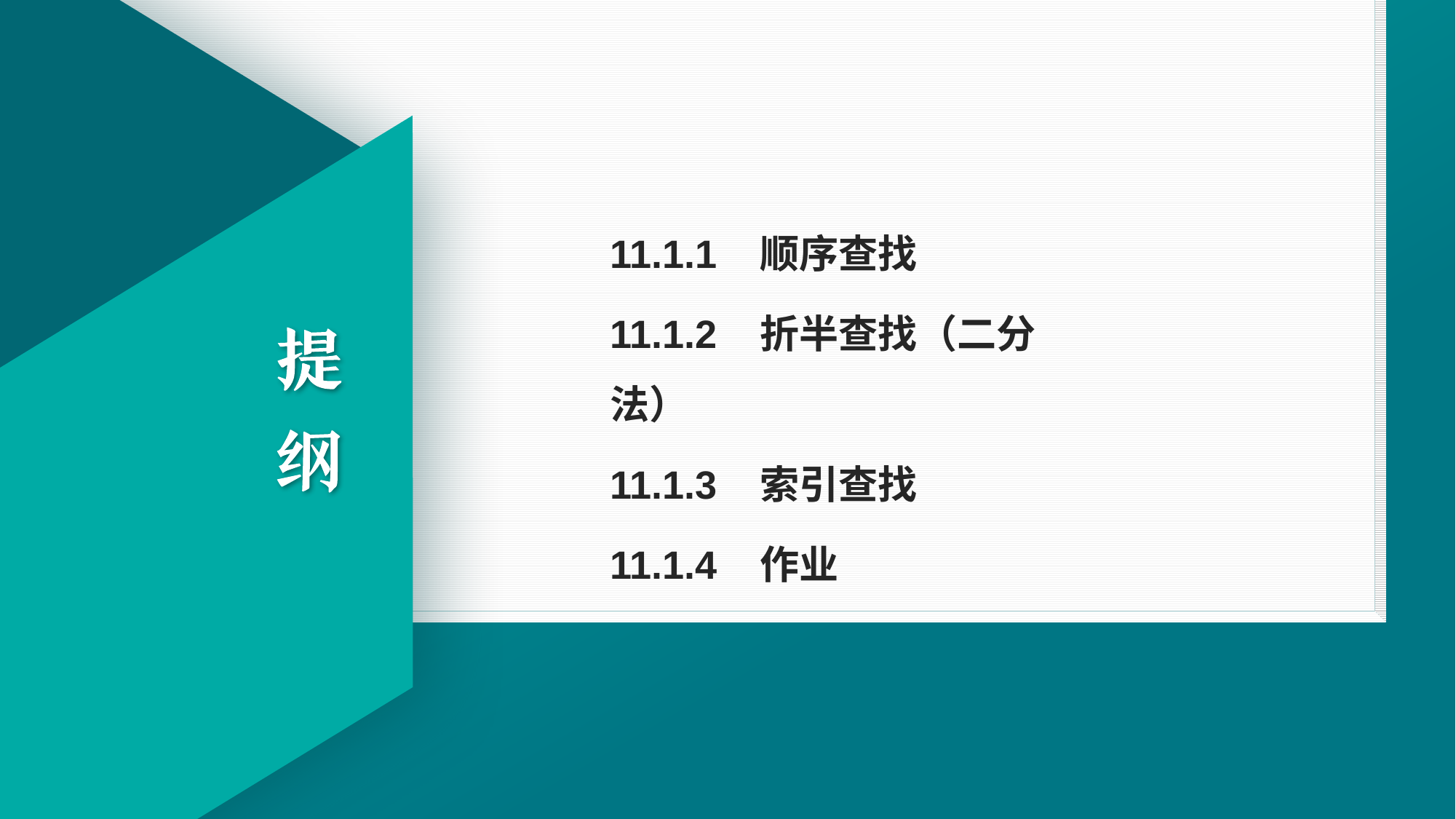

11.1.1   顺序查找
11.1.2   折半查找（二分法）
11.1.3   索引查找
11.1.4   作业